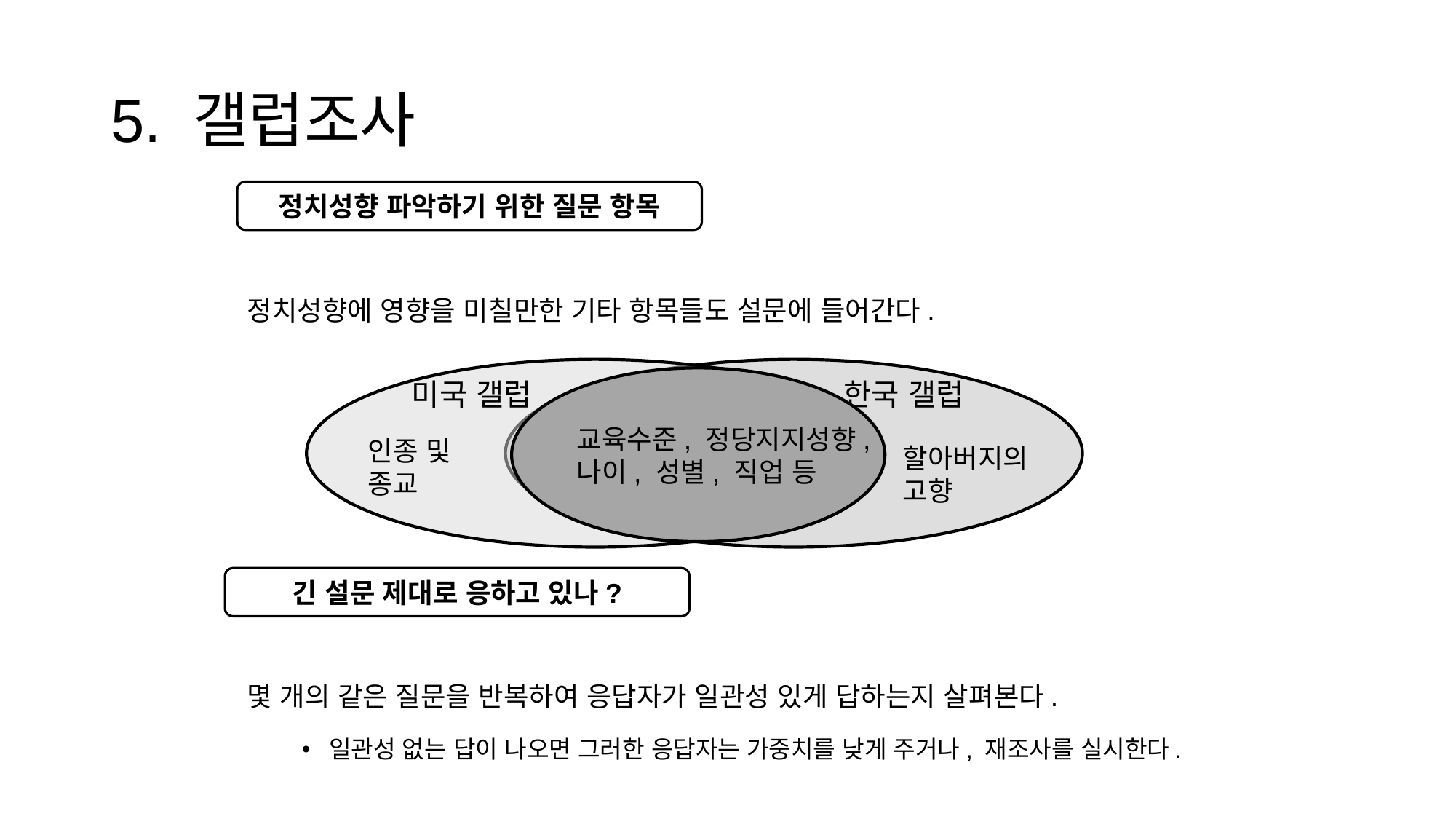

# 5. 갤럽조사
정치성향 파악하기 위한 질문 항목

정치성향에 영향을 미칠만한 기타 항목들도 설문에 들어간다.

몇 개의 같은 질문을 반복하여 응답자가 일관성 있게 답하는지 살펴본다.
일관성 없는 답이 나오면 그러한 응답자는 가중치를 낮게 주거나, 재조사를 실시한다.

교육수준, 정당지지성향,
나이, 성별, 직업 등
미국 갤럽
한국 갤럽
인종 및 종교
할아버지의 고향

긴 설문 제대로 응하고 있나?